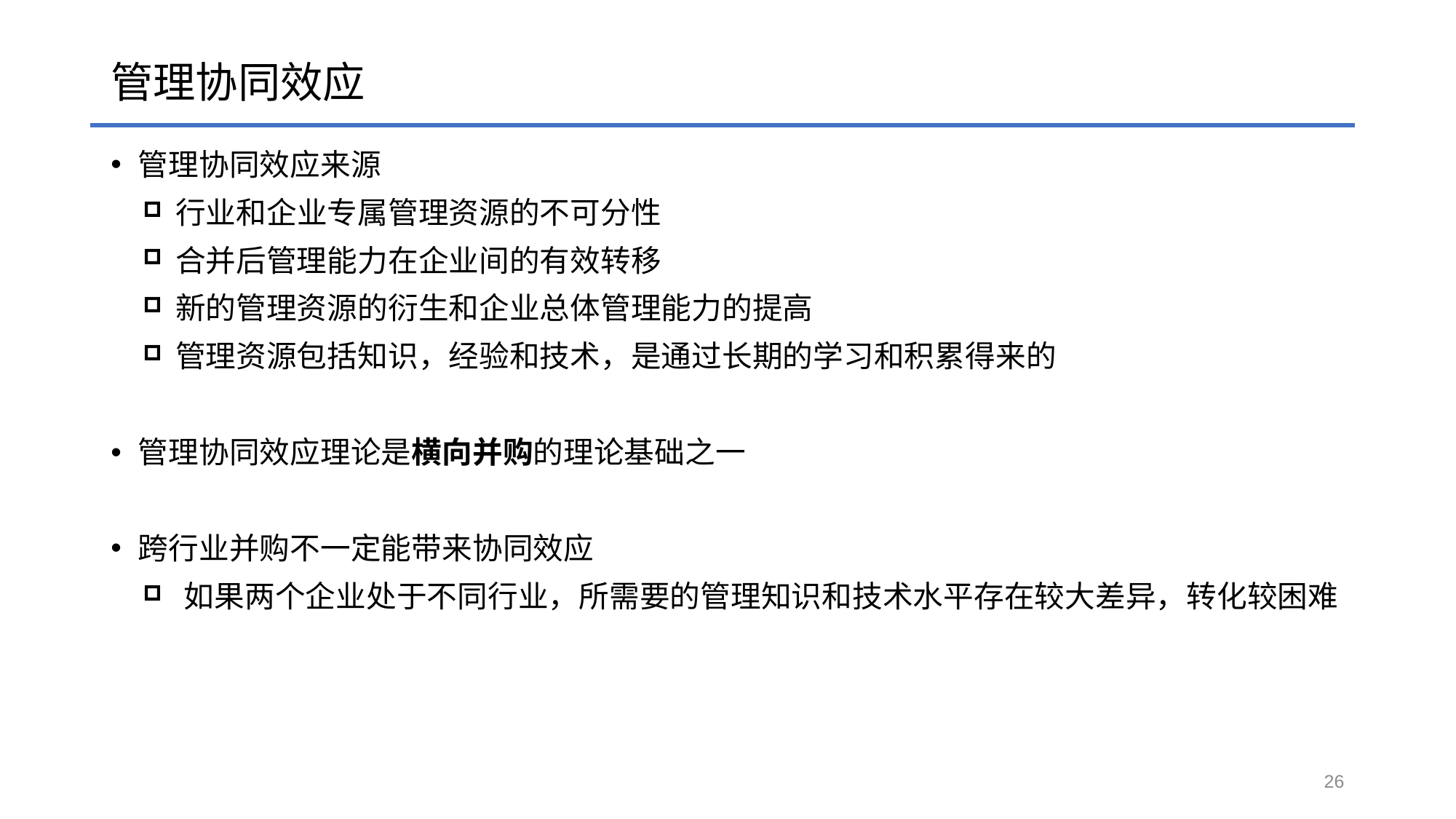

# 管理协同效应
管理协同效应来源
行业和企业专属管理资源的不可分性
合并后管理能力在企业间的有效转移
新的管理资源的衍生和企业总体管理能力的提高
管理资源包括知识，经验和技术，是通过长期的学习和积累得来的

管理协同效应理论是横向并购的理论基础之一

跨行业并购不一定能带来协同效应
如果两个企业处于不同行业，所需要的管理知识和技术水平存在较大差异，转化较困难

26